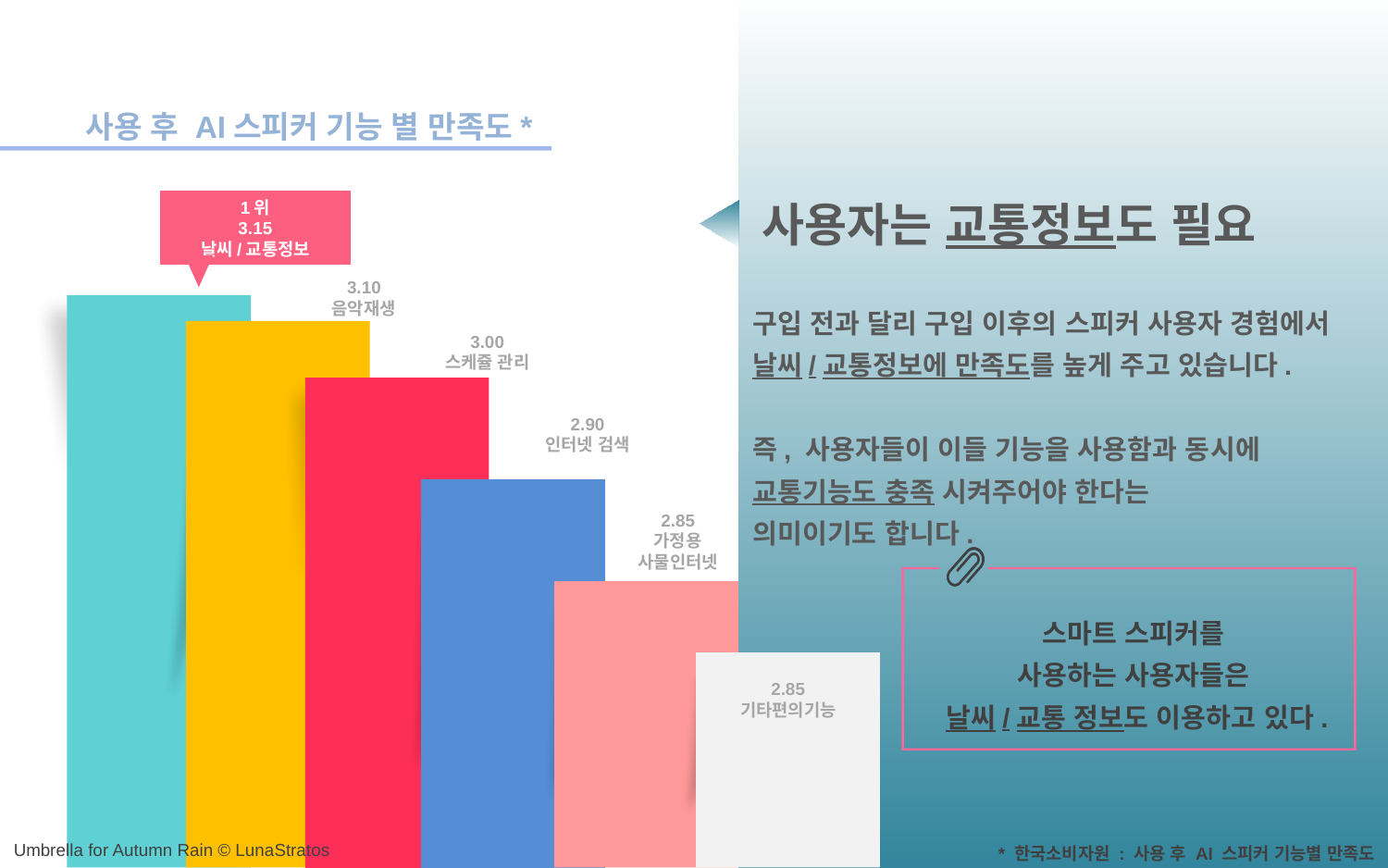

사용 후 AI스피커 기능 별 만족도*

사용자는 교통정보도 필요
1위
3.15
날씨/교통정보

3.10
음악재생

3.00
스케쥴 관리

2.90
인터넷 검색

2.85
가정용
사물인터넷

2.85
기타편의기능
구입 전과 달리 구입 이후의 스피커 사용자 경험에서
날씨/교통정보에 만족도를 높게 주고 있습니다.

즉, 사용자들이 이들 기능을 사용함과 동시에
교통기능도 충족 시켜주어야 한다는
의미이기도 합니다.

스마트 스피커를
사용하는 사용자들은
날씨/교통 정보도 이용하고 있다.
* 한국소비자원 : 사용 후 AI 스피커 기능별 만족도
Umbrella for Autumn Rain © LunaStratos